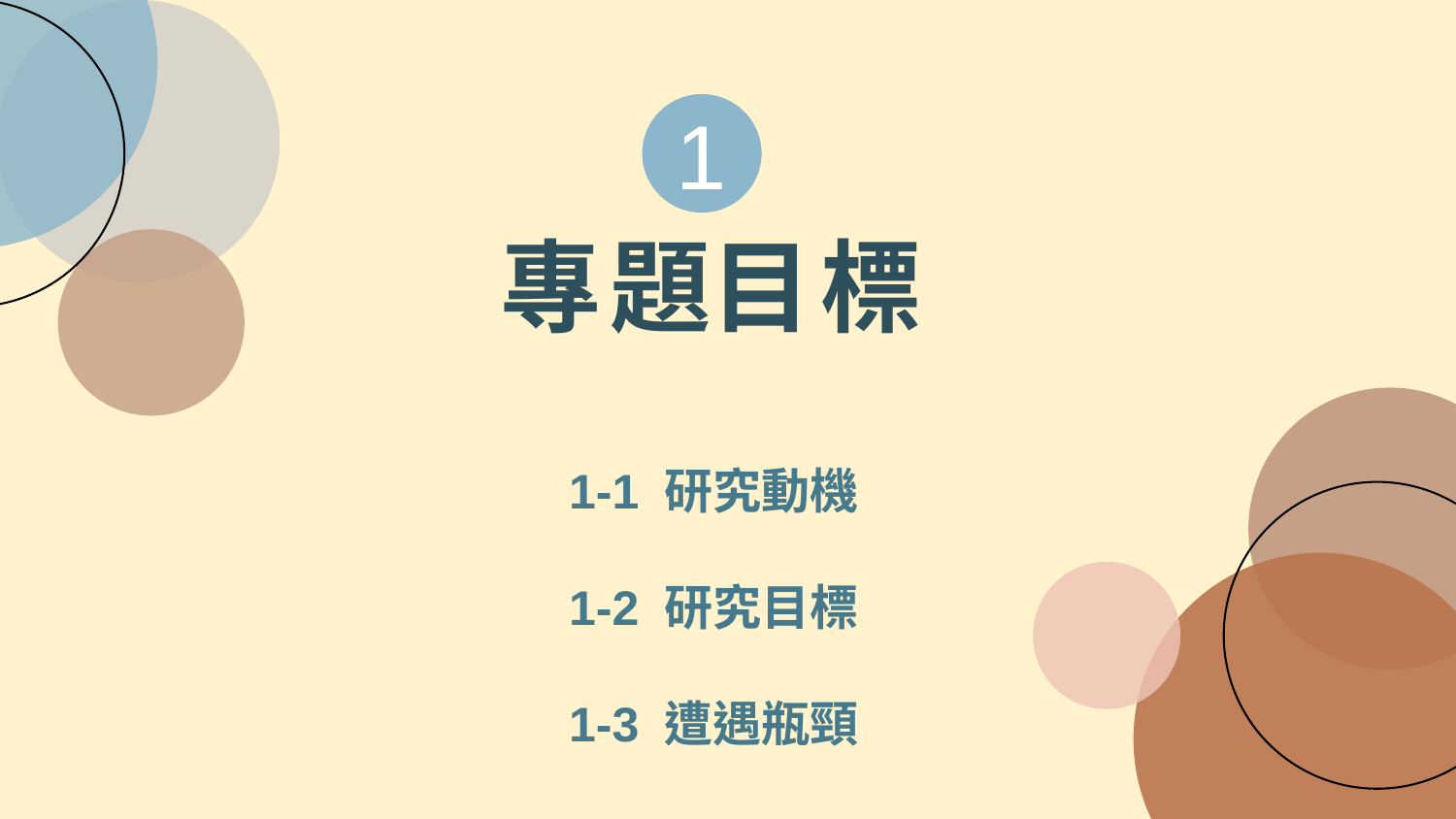

1
專 題目 標

1-1 研究動機
1-2 研究目標
1-3 遭遇瓶頸